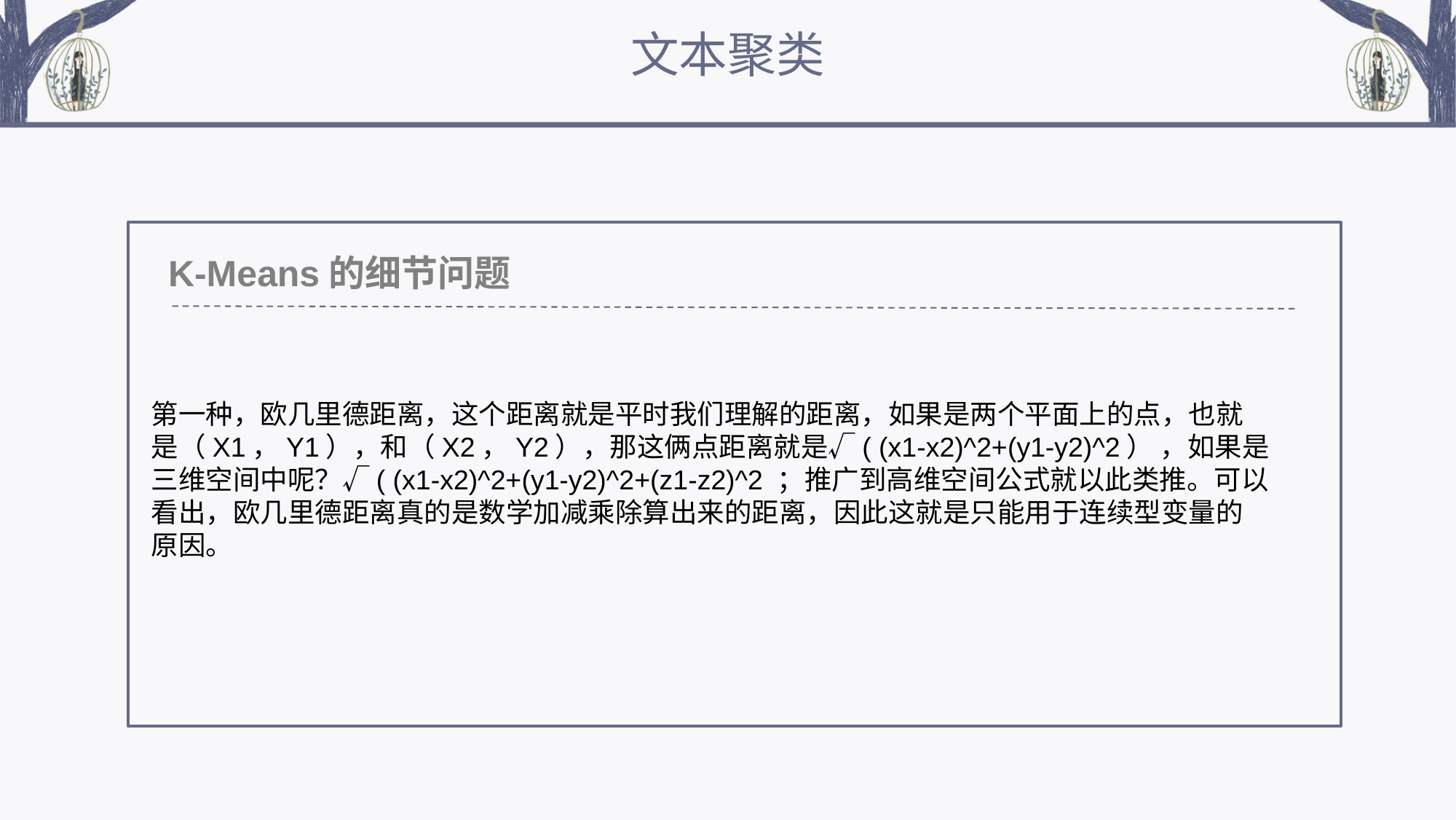

文本聚类

K-Means的细节问题

第一种，欧几里德距离，这个距离就是平时我们理解的距离，如果是两个平面上的点，也就是（X1，Y1），和（X2，Y2），那这俩点距离就是√( (x1-x2)^2+(y1-y2)^2） ，如果是三维空间中呢？√( (x1-x2)^2+(y1-y2)^2+(z1-z2)^2 ；推广到高维空间公式就以此类推。可以看出，欧几里德距离真的是数学加减乘除算出来的距离，因此这就是只能用于连续型变量的原因。